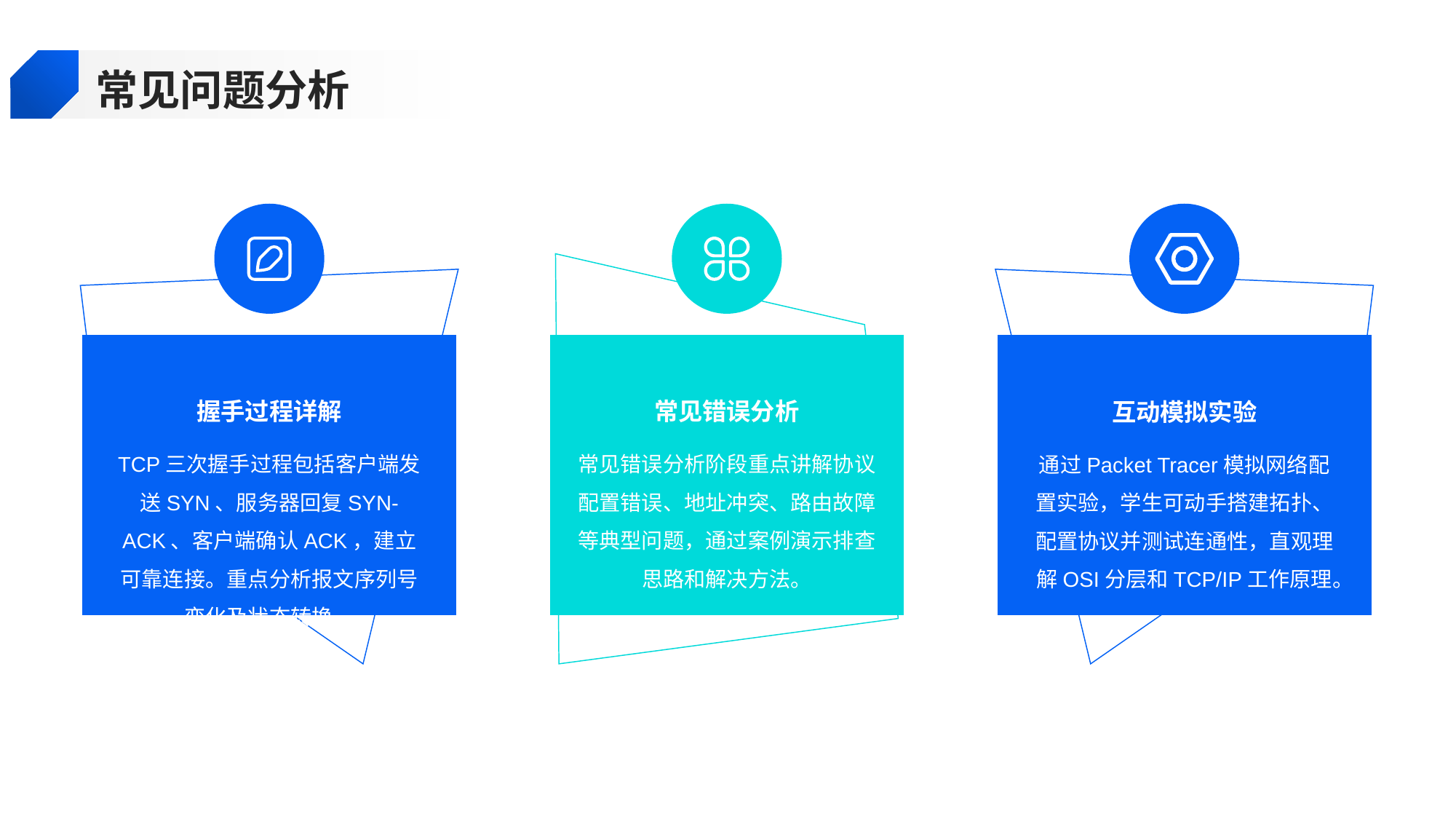

常见问题分析

握手过程详解
常见错误分析
互动模拟实验
TCP三次握手过程包括客户端发送SYN、服务器回复SYN-ACK、客户端确认ACK，建立可靠连接。重点分析报文序列号变化及状态转换。
常见错误分析阶段重点讲解协议配置错误、地址冲突、路由故障等典型问题，通过案例演示排查思路和解决方法。
通过Packet Tracer模拟网络配置实验，学生可动手搭建拓扑、配置协议并测试连通性，直观理解OSI分层和TCP/IP工作原理。